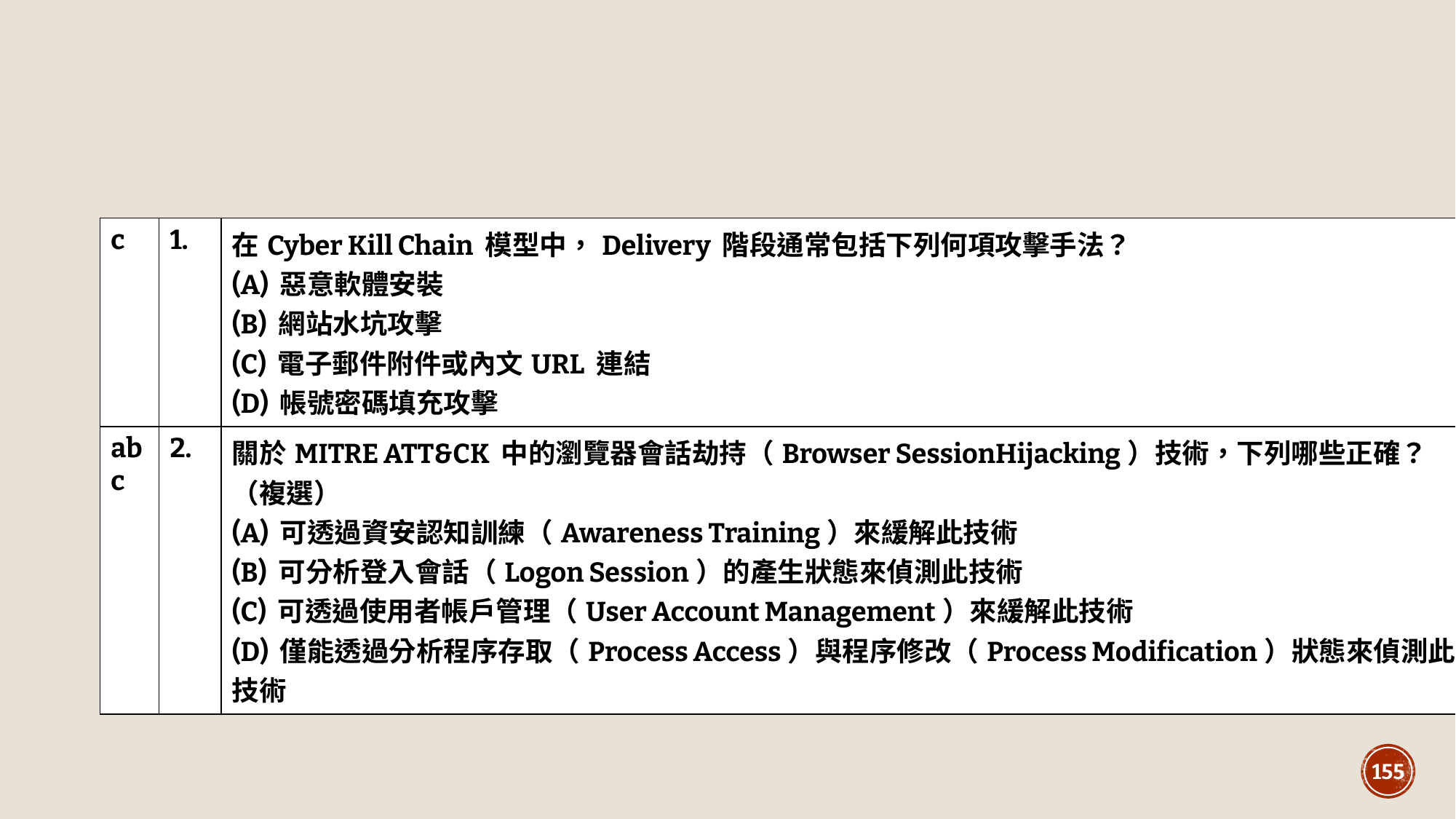

| c | 1. | 在Cyber Kill Chain 模型中，Delivery 階段通常包括下列何項攻擊手法？ (A) 惡意軟體安裝 (B) 網站水坑攻擊 (C) 電子郵件附件或內文URL 連結 (D) 帳號密碼填充攻擊 |
| --- | --- | --- |
| abc | 2. | 關於MITRE ATT&CK 中的瀏覽器會話劫持（Browser SessionHijacking）技術，下列哪些正確？（複選） (A) 可透過資安認知訓練（Awareness Training）來緩解此技術 (B) 可分析登入會話（Logon Session）的產生狀態來偵測此技術 (C) 可透過使用者帳戶管理（User Account Management）來緩解此技術 (D) 僅能透過分析程序存取（Process Access）與程序修改（Process Modification）狀態來偵測此技術 |
155